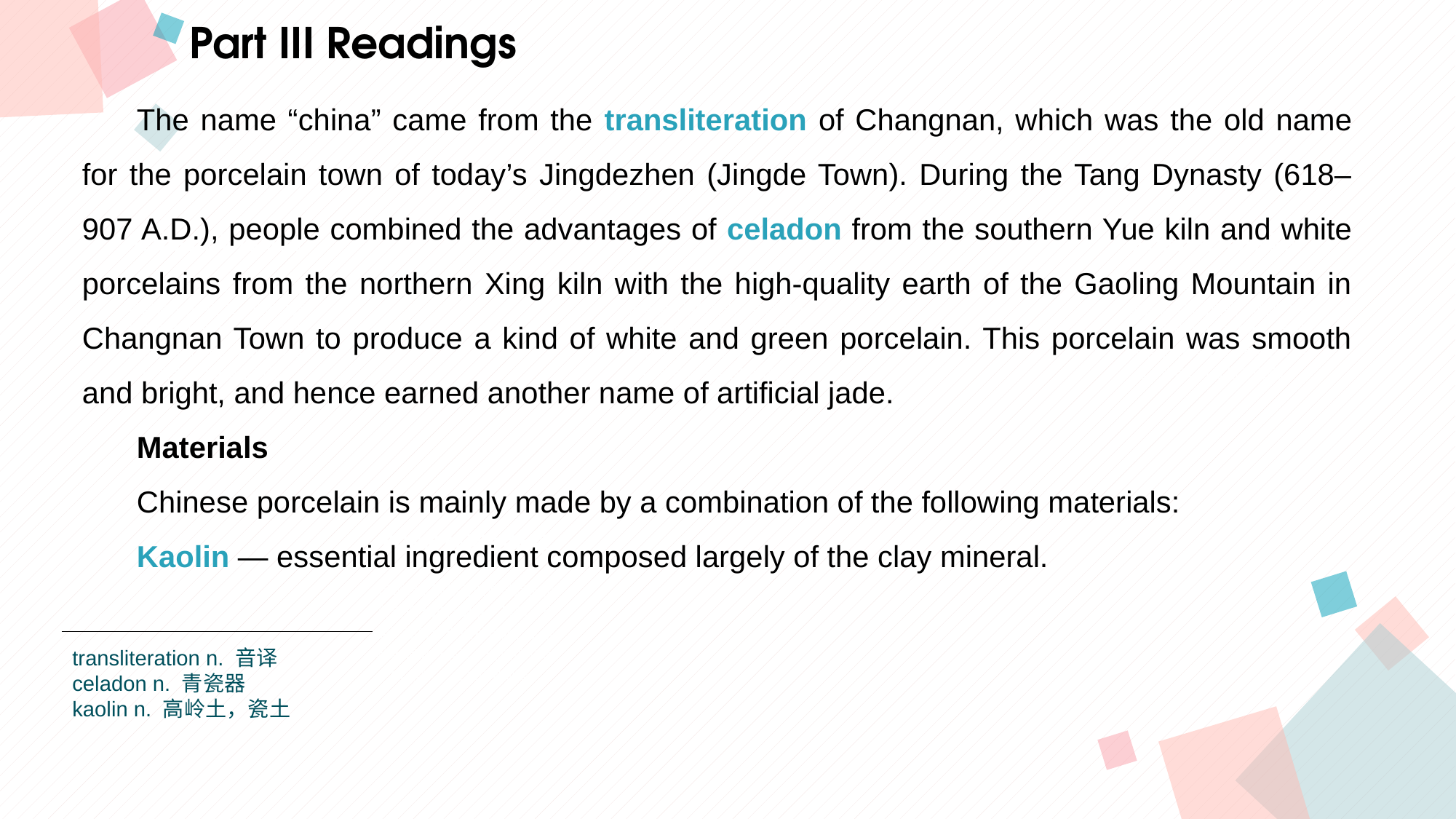

Part III Readings
The name “china” came from the transliteration of Changnan, which was the old name for the porcelain town of today’s Jingdezhen (Jingde Town). During the Tang Dynasty (618–907 A.D.), people combined the advantages of celadon from the southern Yue kiln and white porcelains from the northern Xing kiln with the high-quality earth of the Gaoling Mountain in Changnan Town to produce a kind of white and green porcelain. This porcelain was smooth and bright, and hence earned another name of artificial jade.
Materials
Chinese porcelain is mainly made by a combination of the following materials:
Kaolin — essential ingredient composed largely of the clay mineral.

点击此处添加标题
点击此处添加标题
标题数字等都可以通过点击和重新输入进行更改，顶部“开始”面板中可以对字体、字号、颜色等进行修改。建议正文8-14号字，1.3倍字间距。
标题数字等都可以通过点击和重新输入进行更改，顶部“开始”面板中可以对字体、字号、颜色等进行修改。建议正文8-14号字，1.3倍字间距。
标题数字等都可以通过点击和重新输入进行更改，顶部“开始”面板中可以对字体、字号、颜色等进行修改。建议正文8-14号字，1.3倍字间距。
点击此处添加标题
标题数字等都可以通过点击和重新输入进行更改，顶部“开始”面板中可以对字体、字号、颜色等进行修改。建议正文8-14号字，1.3倍字间距。
transliteration n. 音译
celadon n. 青瓷器
kaolin n. 高岭土，瓷土